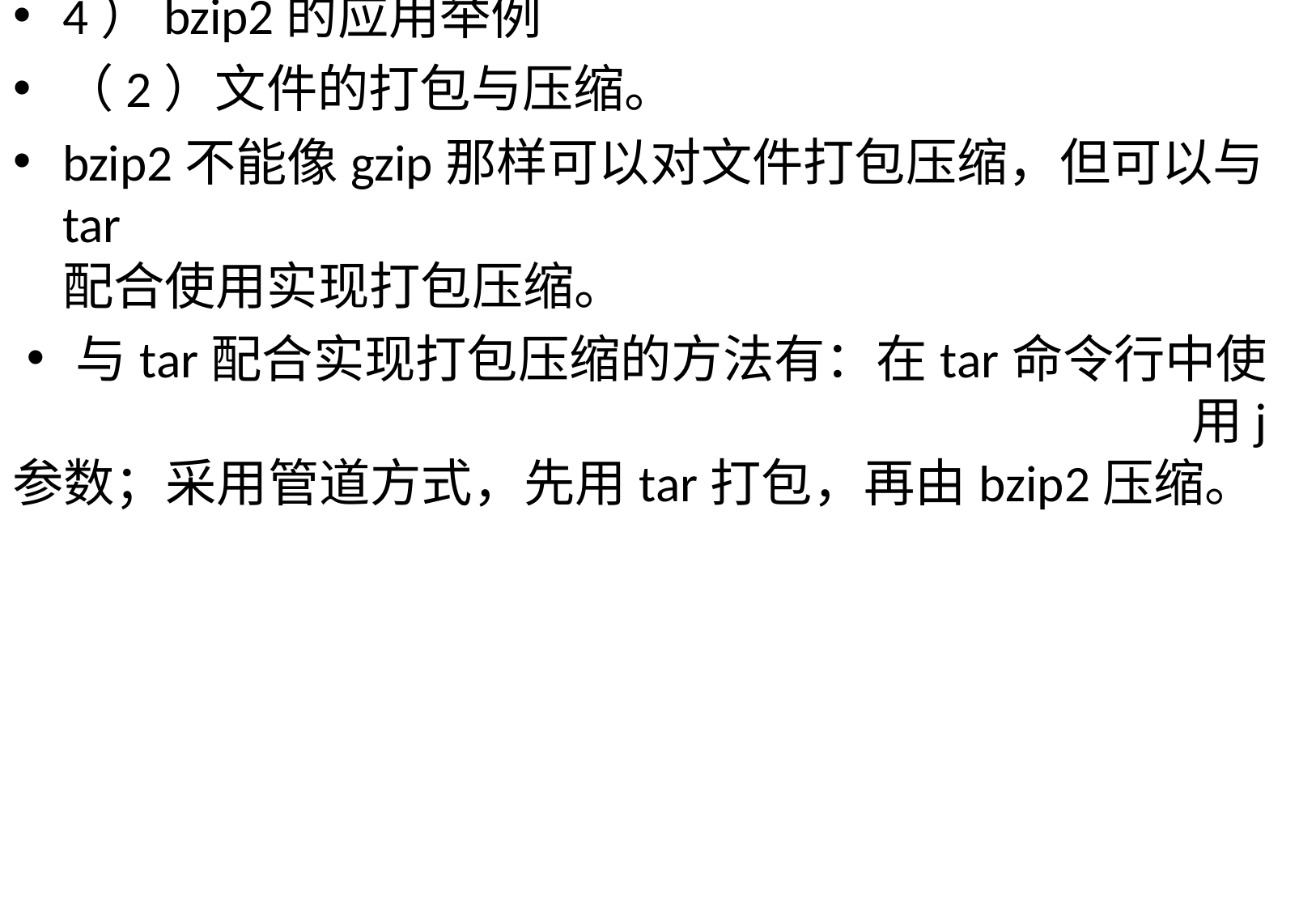

4）bzip2的应用举例
（2）文件的打包与压缩。
bzip2不能像gzip那样可以对文件打包压缩，但可以与tar
配合使用实现打包压缩。
与tar配合实现打包压缩的方法有：在tar命令行中使用j
参数；采用管道方式，先用tar打包，再由bzip2压缩。